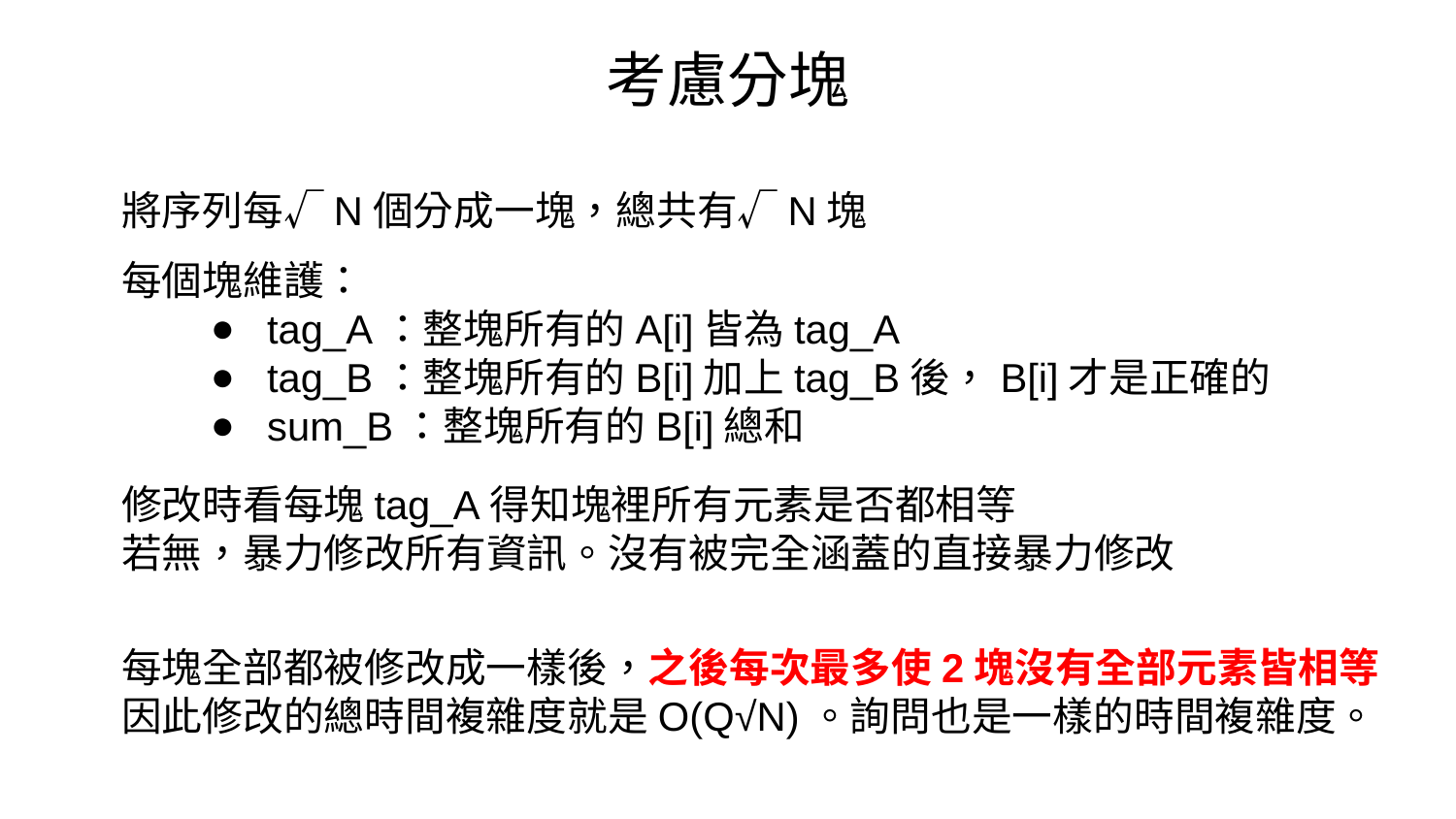

考慮分塊
將序列每√N個分成一塊，總共有√N塊
每個塊維護：
tag_A：整塊所有的A[i]皆為tag_A
tag_B：整塊所有的B[i]加上tag_B後，B[i]才是正確的
sum_B：整塊所有的B[i]總和
修改時看每塊tag_A得知塊裡所有元素是否都相等
若無，暴力修改所有資訊。沒有被完全涵蓋的直接暴力修改
每塊全部都被修改成一樣後，之後每次最多使2塊沒有全部元素皆相等
因此修改的總時間複雜度就是O(Q√N)。詢問也是一樣的時間複雜度。